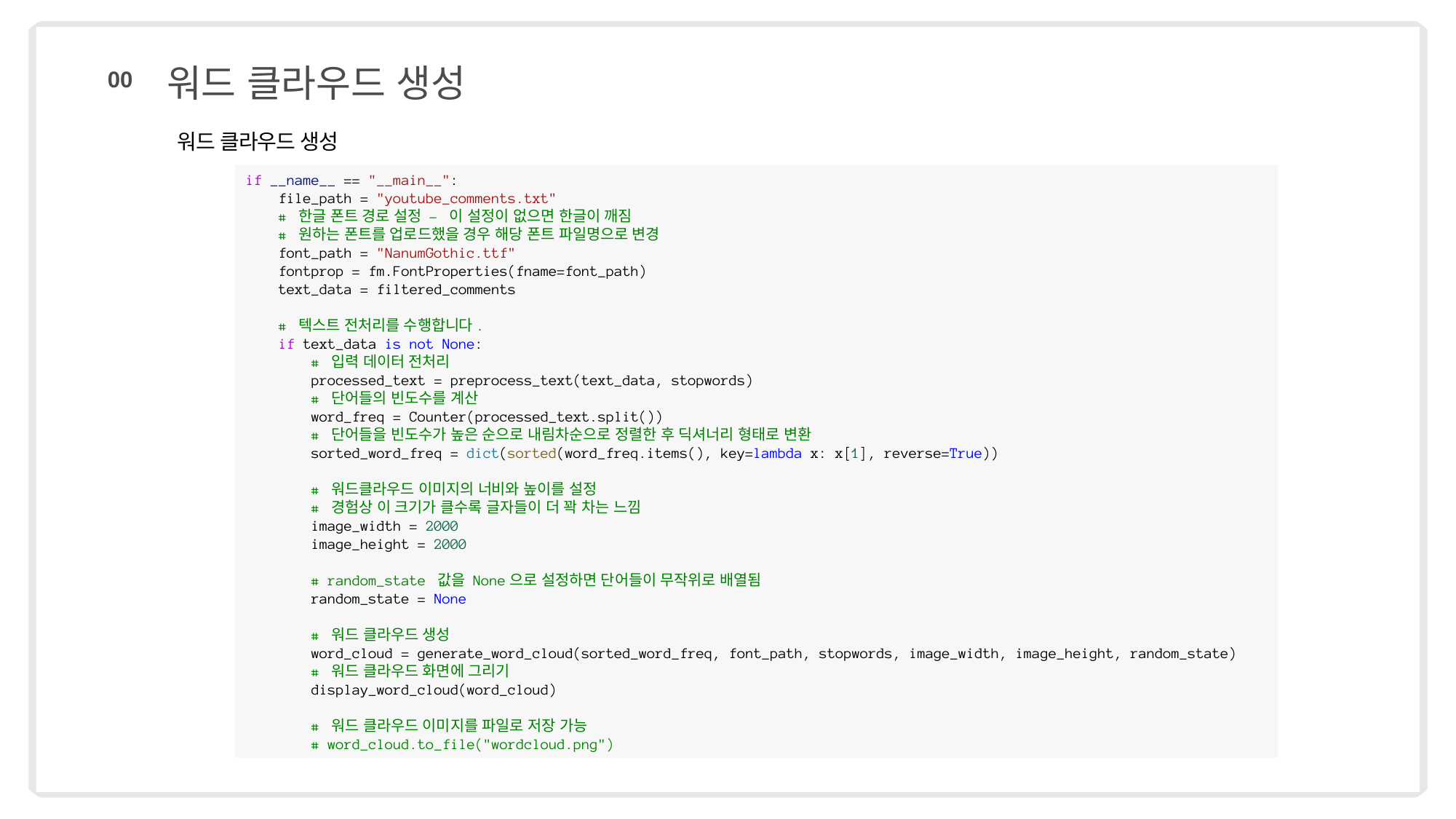

워드 클라우드 생성
00
워드 클라우드 생성
if __name__ == "__main__":
    file_path = "youtube_comments.txt"
    # 한글 폰트 경로 설정 - 이 설정이 없으면 한글이 깨짐
    # 원하는 폰트를 업로드했을 경우 해당 폰트 파일명으로 변경
    font_path = "NanumGothic.ttf"
    fontprop = fm.FontProperties(fname=font_path)
    text_data = filtered_comments

    # 텍스트 전처리를 수행합니다.
    if text_data is not None:
        # 입력 데이터 전처리
        processed_text = preprocess_text(text_data, stopwords)
        # 단어들의 빈도수를 계산
        word_freq = Counter(processed_text.split())
        # 단어들을 빈도수가 높은 순으로 내림차순으로 정렬한 후 딕셔너리 형태로 변환
        sorted_word_freq = dict(sorted(word_freq.items(), key=lambda x: x[1], reverse=True))

        # 워드클라우드 이미지의 너비와 높이를 설정
        # 경험상 이 크기가 클수록 글자들이 더 꽉 차는 느낌
        image_width = 2000
        image_height = 2000

        # random_state 값을 None으로 설정하면 단어들이 무작위로 배열됨
        random_state = None

        # 워드 클라우드 생성
        word_cloud = generate_word_cloud(sorted_word_freq, font_path, stopwords, image_width, image_height, random_state)
        # 워드 클라우드 화면에 그리기
        display_word_cloud(word_cloud)

        # 워드 클라우드 이미지를 파일로 저장 가능
        # word_cloud.to_file("wordcloud.png")